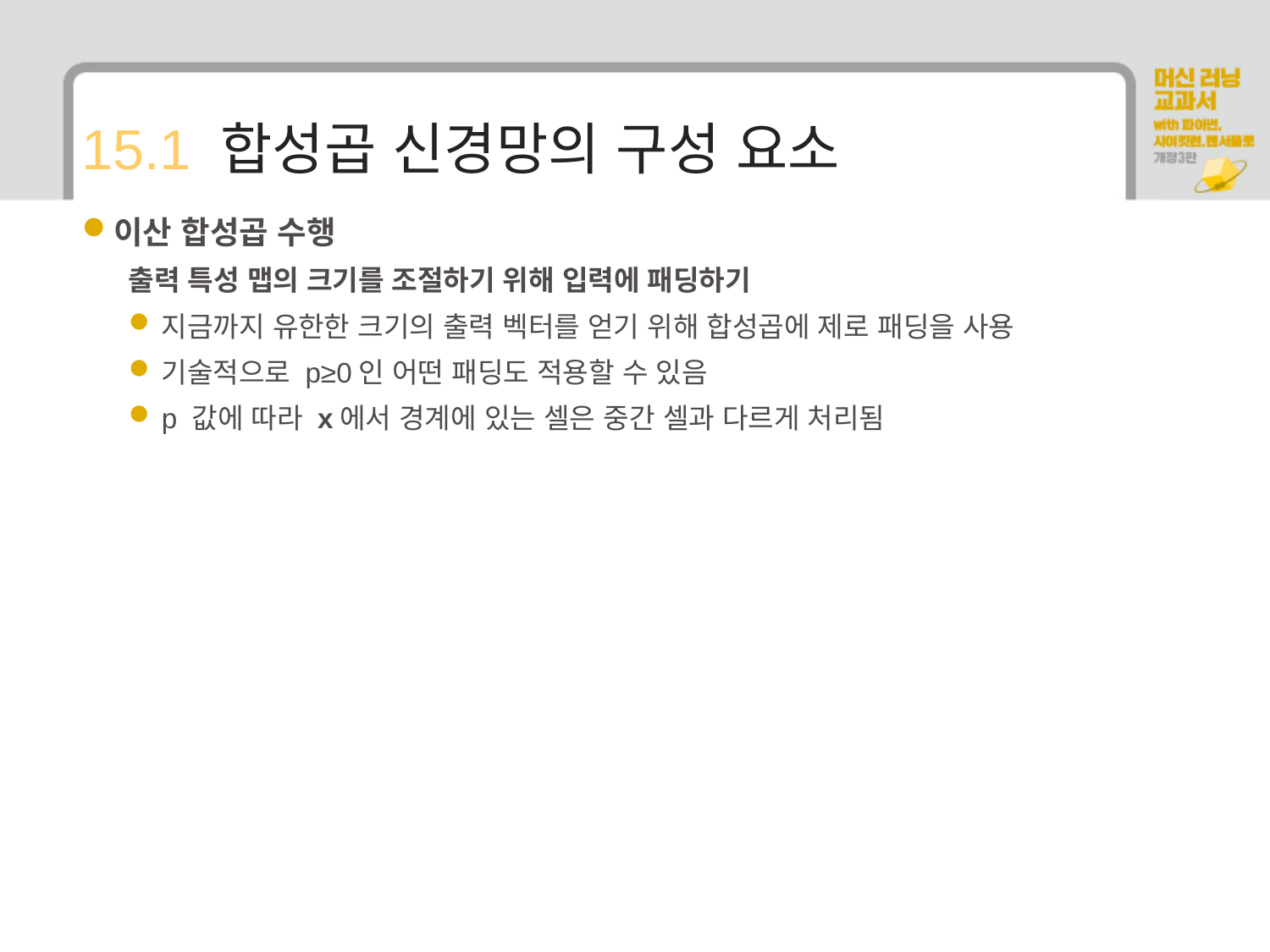

# 15.1 합성곱 신경망의 구성 요소
이산 합성곱 수행
출력 특성 맵의 크기를 조절하기 위해 입력에 패딩하기
지금까지 유한한 크기의 출력 벡터를 얻기 위해 합성곱에 제로 패딩을 사용
기술적으로 p≥0인 어떤 패딩도 적용할 수 있음
p 값에 따라 x에서 경계에 있는 셀은 중간 셀과 다르게 처리됨